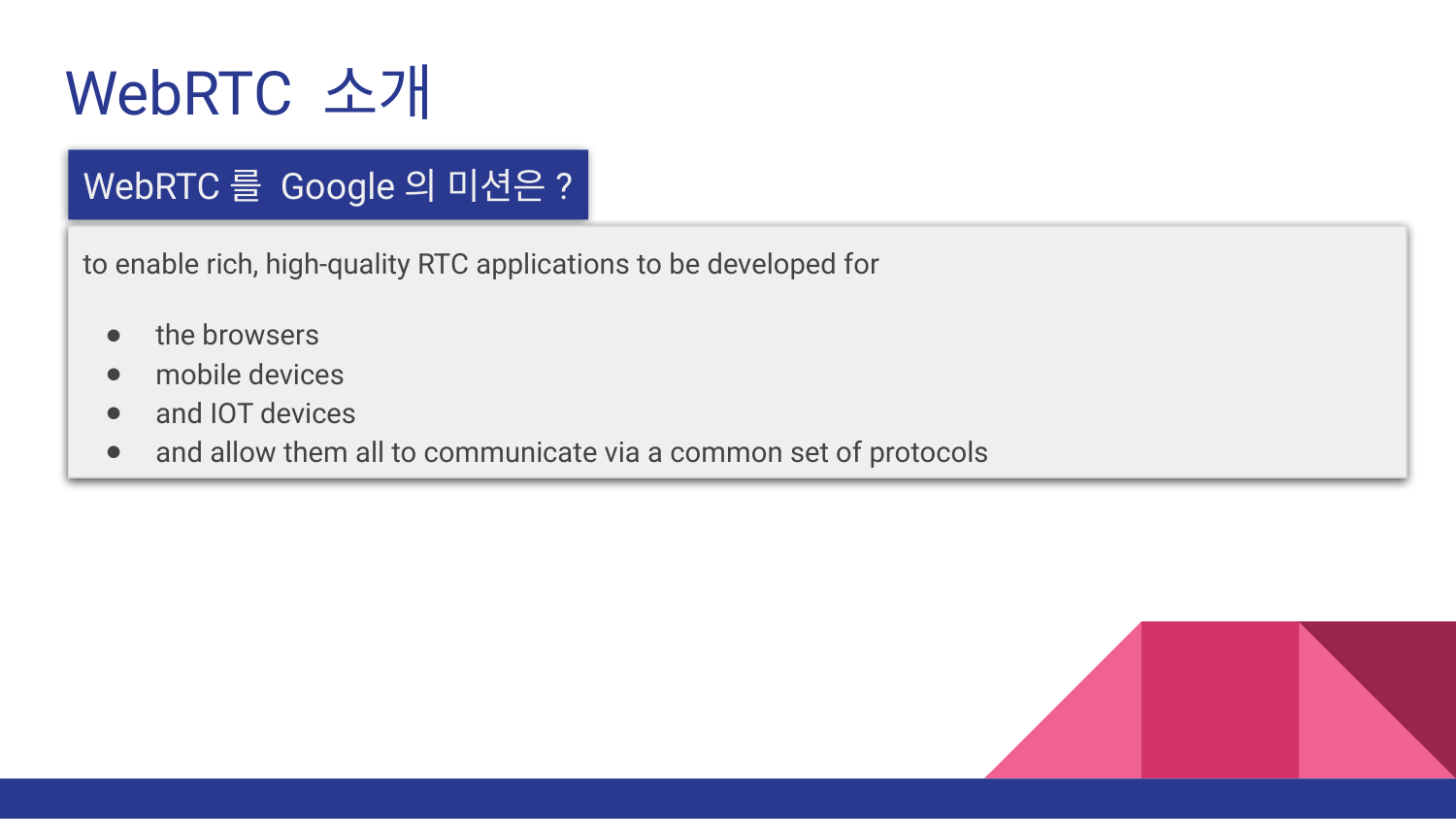

# WebRTC 소개
WebRTC를 Google의 미션은?
to enable rich, high-quality RTC applications to be developed for
the browsers
mobile devices
and IOT devices
and allow them all to communicate via a common set of protocols